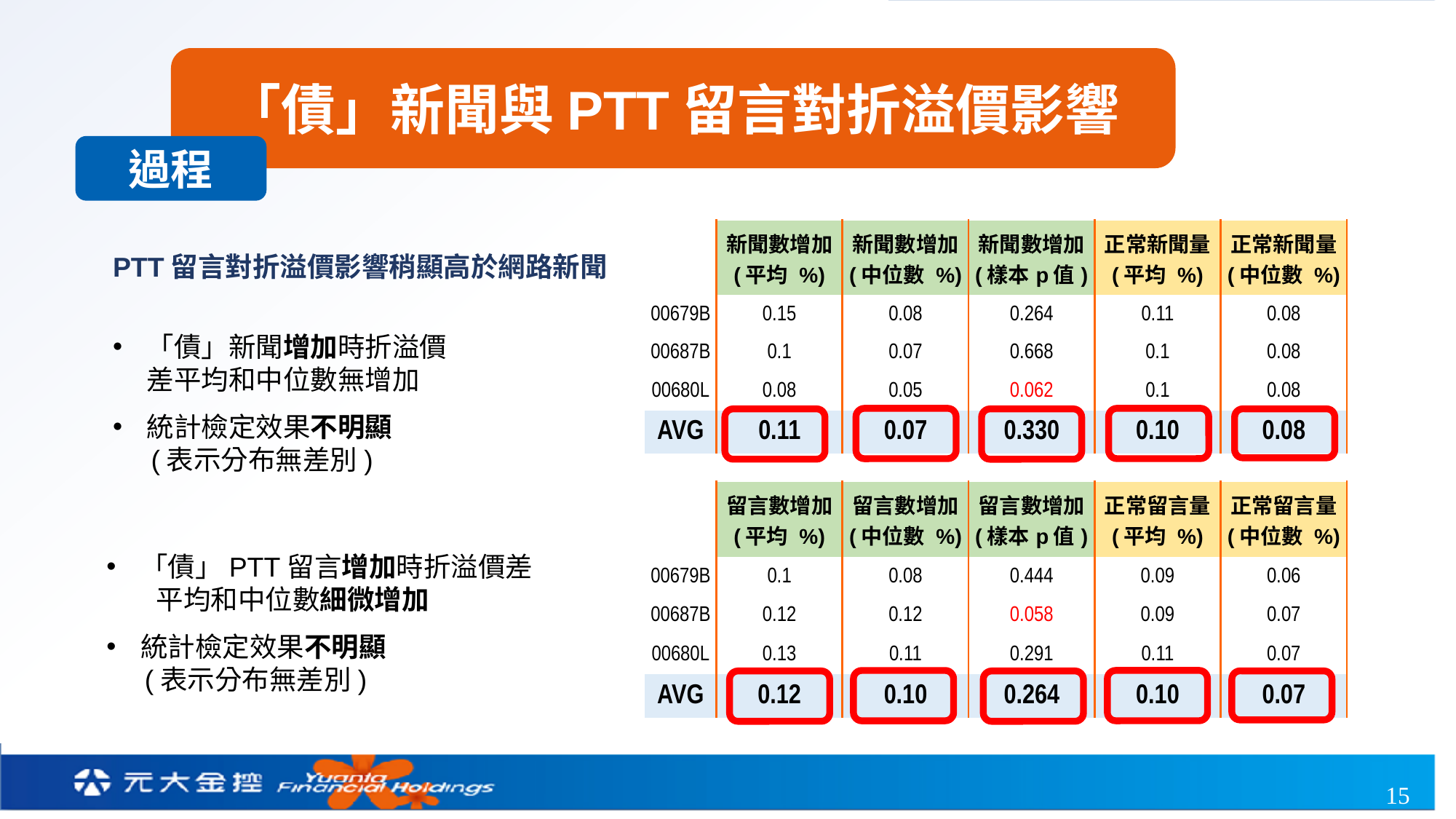

「債」新聞與PTT留言對折溢價影響
過程
|  | 新聞數增加 (平均 %) | 新聞數增加 (中位數 %) | 新聞數增加 (樣本p值) | 正常新聞量 (平均 %) | 正常新聞量 (中位數 %) |
| --- | --- | --- | --- | --- | --- |
| 00679B | 0.15 | 0.08 | 0.264 | 0.11 | 0.08 |
| 00687B | 0.1 | 0.07 | 0.668 | 0.1 | 0.08 |
| 00680L | 0.08 | 0.05 | 0.062 | 0.1 | 0.08 |
| AVG | 0.11 | 0.07 | 0.330 | 0.10 | 0.08 |
PTT留言對折溢價影響稍顯高於網路新聞
「債」新聞增加時折溢價差平均和中位數無增加

統計檢定效果不明顯
     (表示分布無差別)

|  | 留言數增加 (平均 %) | 留言數增加 (中位數 %) | 留言數增加 (樣本p值) | 正常留言量 (平均 %) | 正常留言量 (中位數 %) |
| --- | --- | --- | --- | --- | --- |
| 00679B | 0.1 | 0.08 | 0.444 | 0.09 | 0.06 |
| 00687B | 0.12 | 0.12 | 0.058 | 0.09 | 0.07 |
| 00680L | 0.13 | 0.11 | 0.291 | 0.11 | 0.07 |
| AVG | 0.12 | 0.10 | 0.264 | 0.10 | 0.07 |
「債」PTT留言增加時折溢價差
       平均和中位數細微增加

統計檢定效果不明顯
     (表示分布無差別)

15